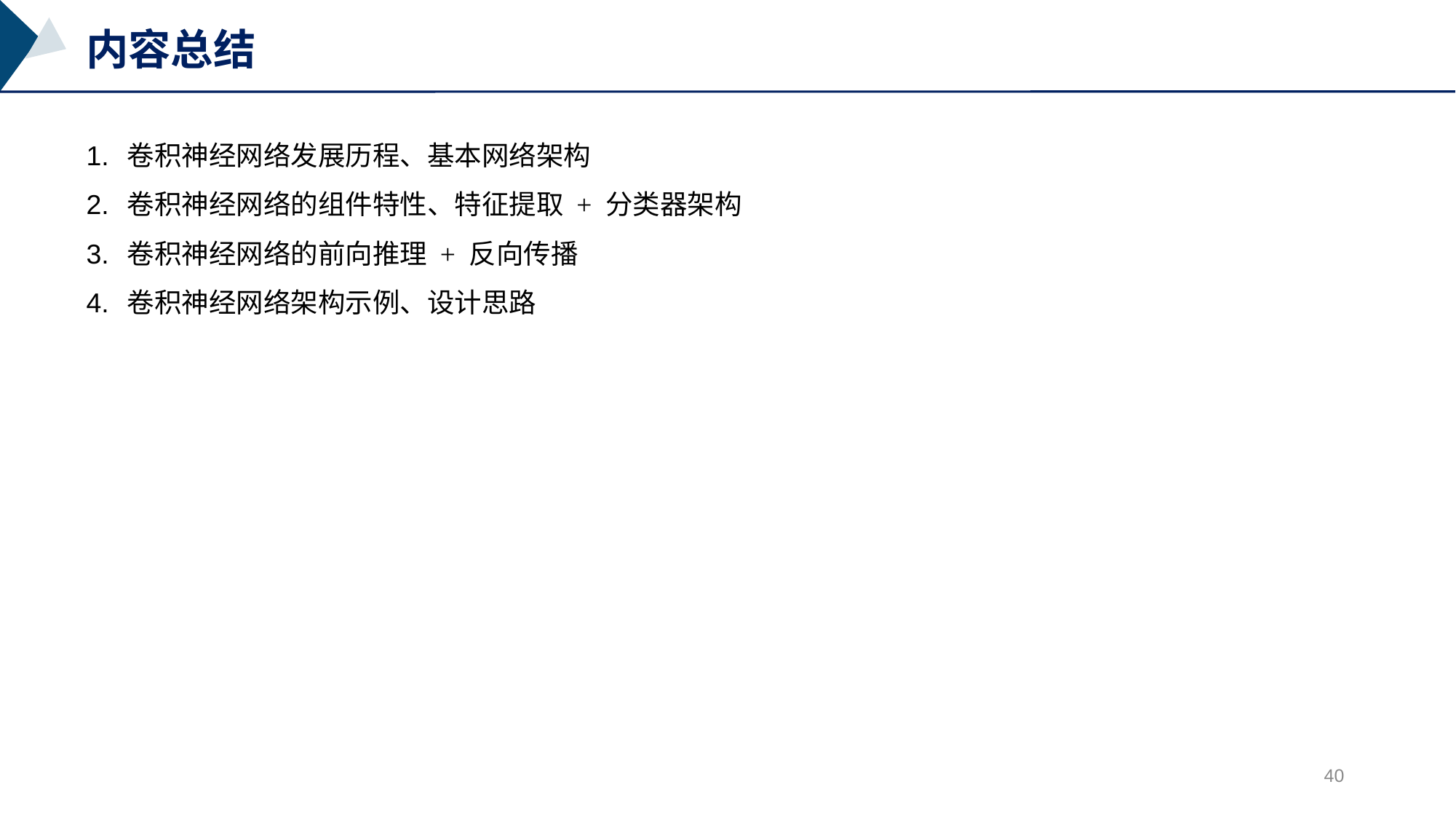

内容总结
卷积神经网络发展历程、基本网络架构
卷积神经网络的组件特性、特征提取 + 分类器架构
卷积神经网络的前向推理 + 反向传播
卷积神经网络架构示例、设计思路
40